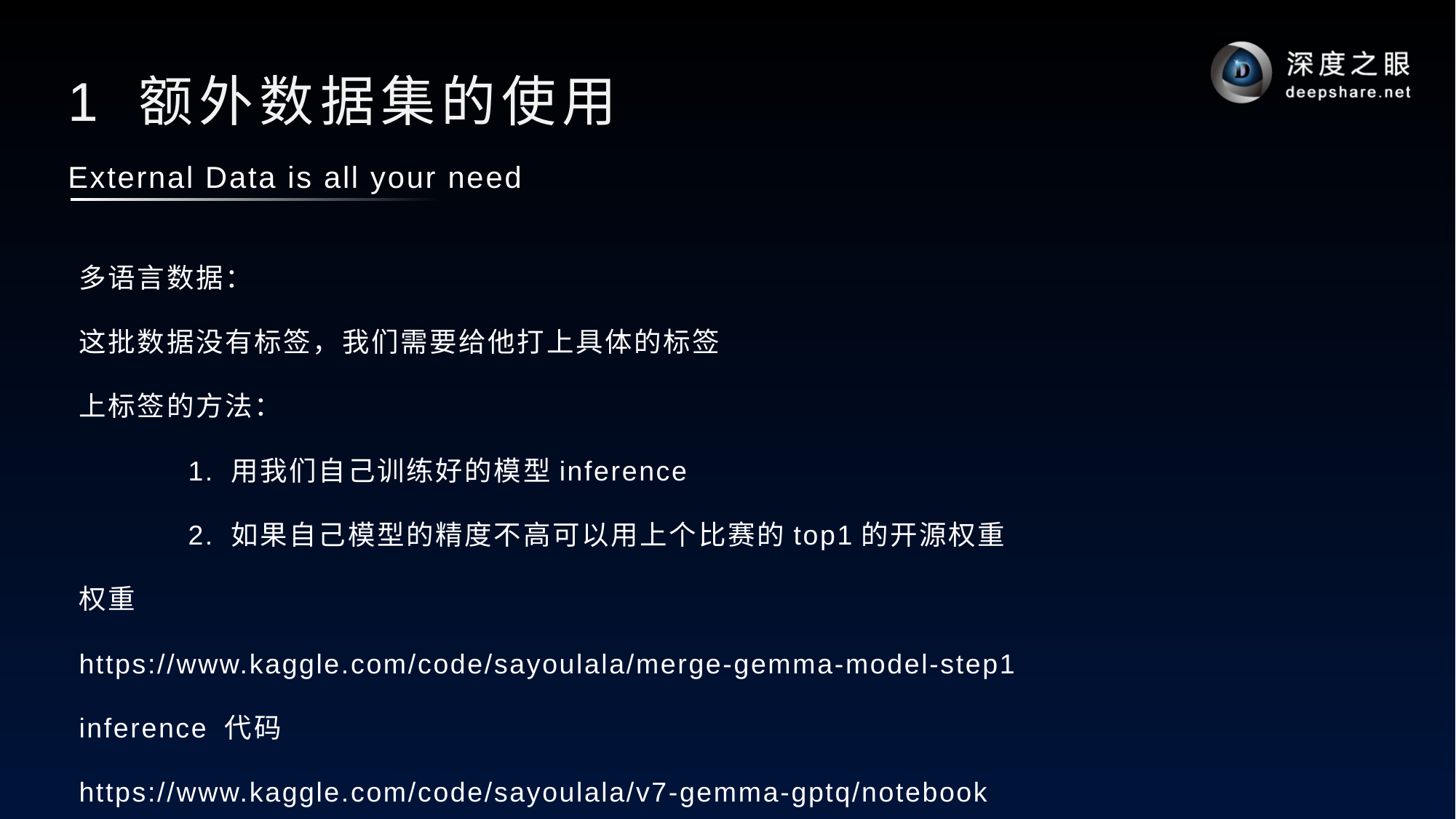

# 1 额外数据集的使用
External Data is all your need
多语言数据：
这批数据没有标签，我们需要给他打上具体的标签
上标签的方法：
	1. 用我们自己训练好的模型inference
	2. 如果自己模型的精度不高可以用上个比赛的top1的开源权重
权重
https://www.kaggle.com/code/sayoulala/merge-gemma-model-step1
inference 代码
https://www.kaggle.com/code/sayoulala/v7-gemma-gptq/notebook